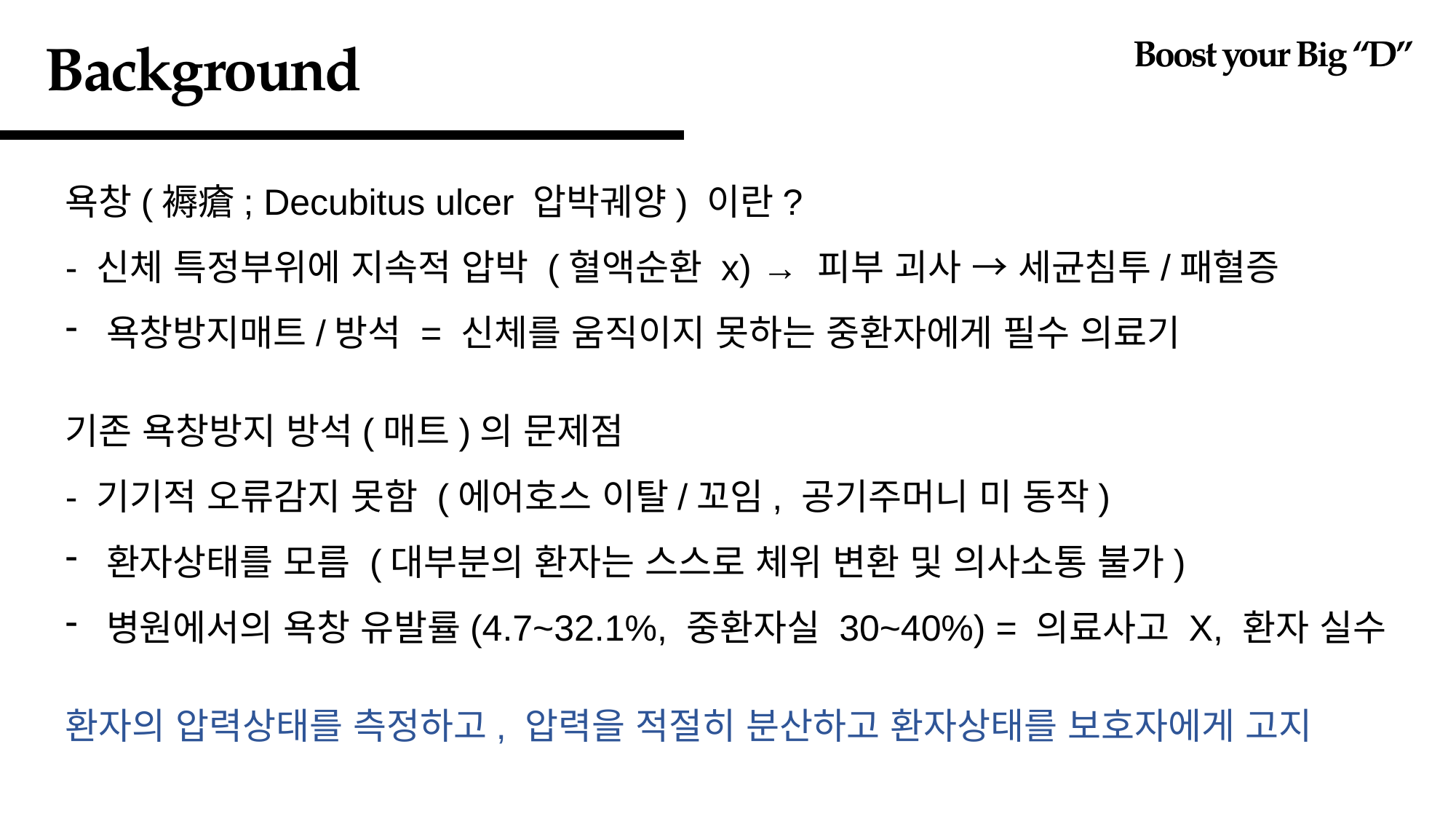

Background
Boost your Big “D”
욕창(褥瘡; Decubitus ulcer 압박궤양) 이란?
- 신체 특정부위에 지속적 압박 (혈액순환 x) → 피부 괴사 → 세균침투/패혈증
욕창방지매트/방석 = 신체를 움직이지 못하는 중환자에게 필수 의료기

기존 욕창방지 방석(매트)의 문제점
- 기기적 오류감지 못함 (에어호스 이탈/꼬임, 공기주머니 미 동작)
환자상태를 모름 (대부분의 환자는 스스로 체위 변환 및 의사소통 불가)
병원에서의 욕창 유발률(4.7~32.1%, 중환자실 30~40%) = 의료사고 X, 환자 실수

환자의 압력상태를 측정하고, 압력을 적절히 분산하고 환자상태를 보호자에게 고지